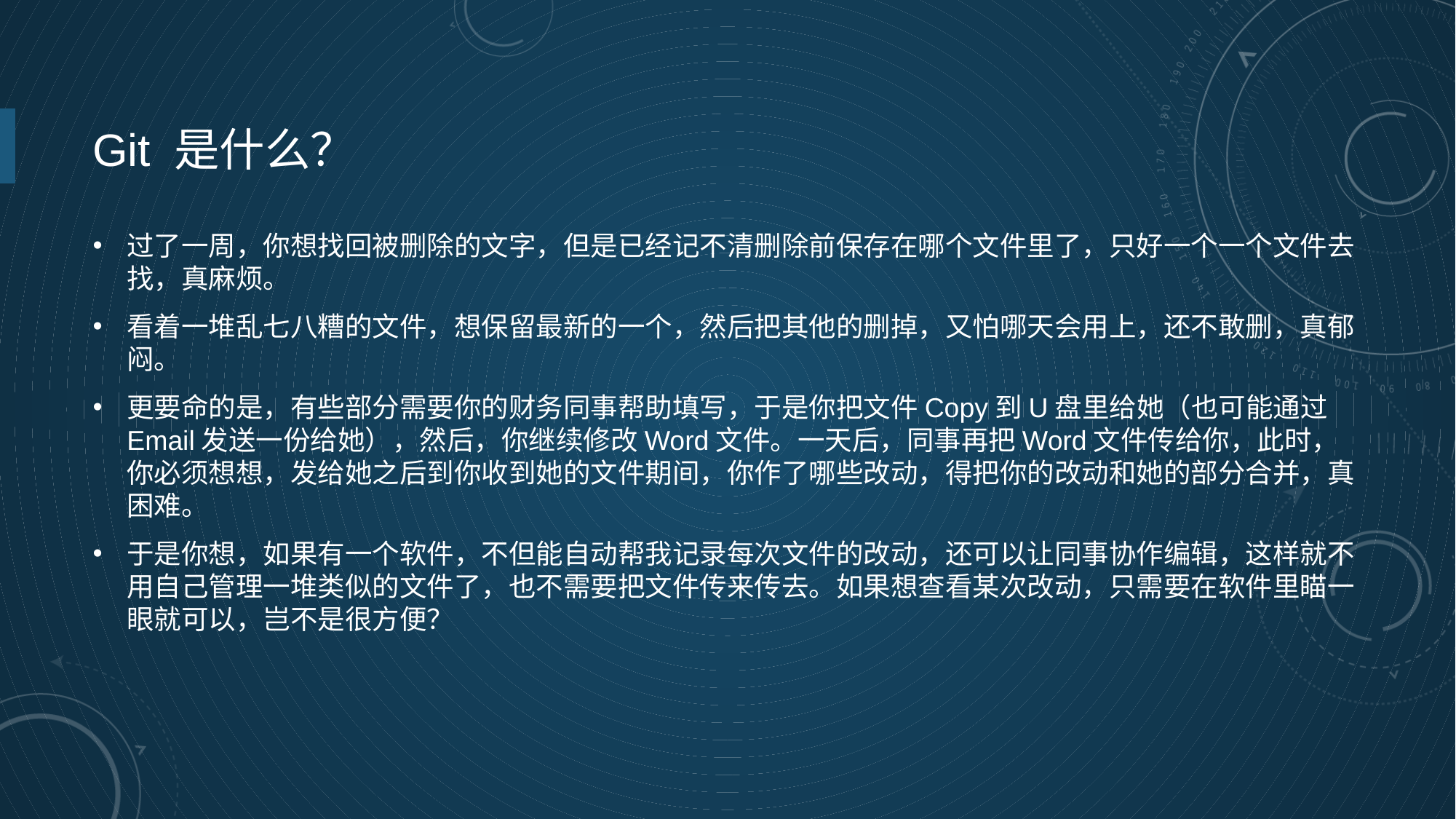

# Git 是什么？
过了一周，你想找回被删除的文字，但是已经记不清删除前保存在哪个文件里了，只好一个一个文件去找，真麻烦。
看着一堆乱七八糟的文件，想保留最新的一个，然后把其他的删掉，又怕哪天会用上，还不敢删，真郁闷。
更要命的是，有些部分需要你的财务同事帮助填写，于是你把文件Copy到U盘里给她（也可能通过Email发送一份给她），然后，你继续修改Word文件。一天后，同事再把Word文件传给你，此时，你必须想想，发给她之后到你收到她的文件期间，你作了哪些改动，得把你的改动和她的部分合并，真困难。
于是你想，如果有一个软件，不但能自动帮我记录每次文件的改动，还可以让同事协作编辑，这样就不用自己管理一堆类似的文件了，也不需要把文件传来传去。如果想查看某次改动，只需要在软件里瞄一眼就可以，岂不是很方便？